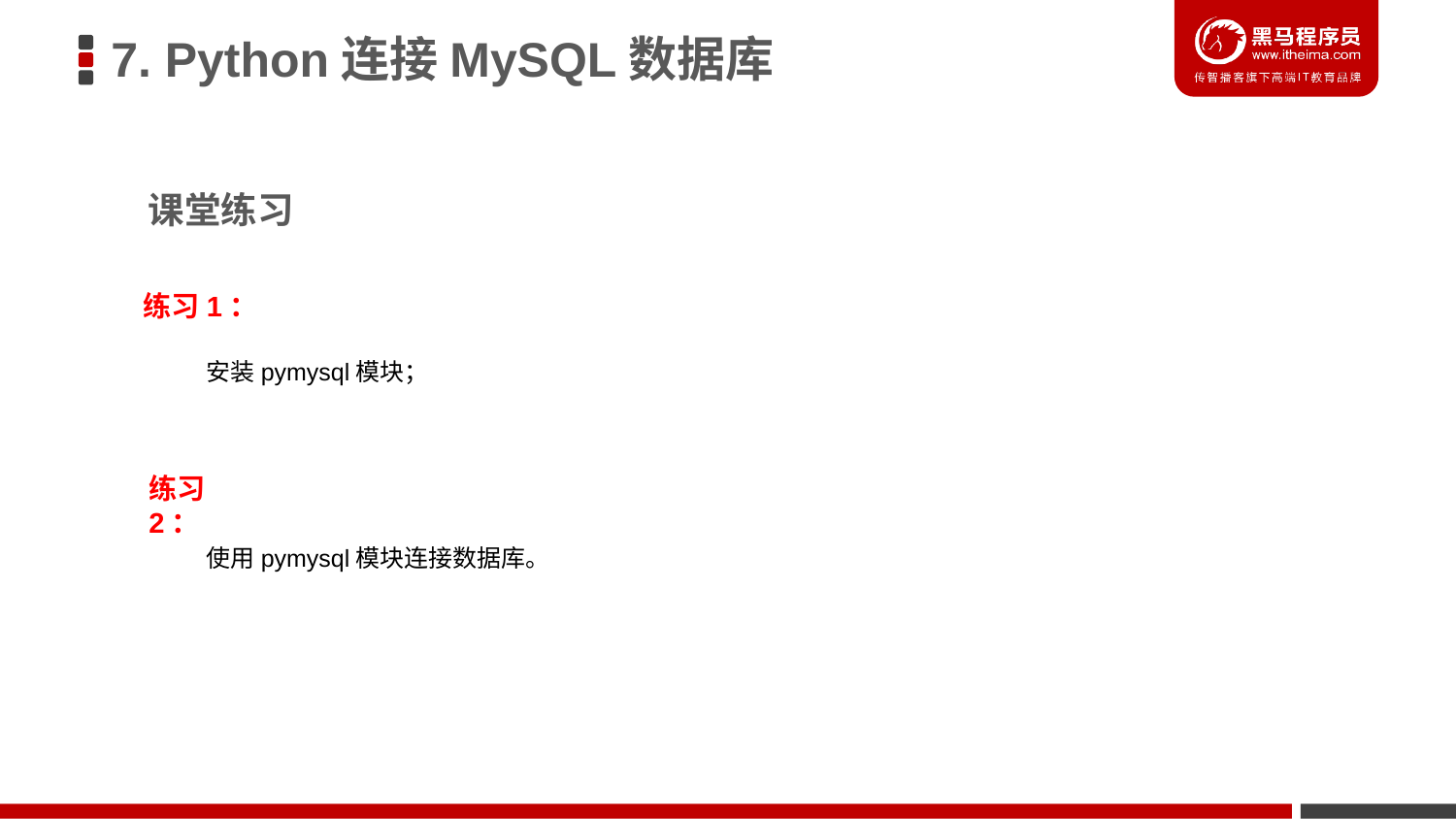

7. Python连接MySQL数据库
课堂练习
练习1：
安装pymysql模块；
练习2：
使用pymysql模块连接数据库。